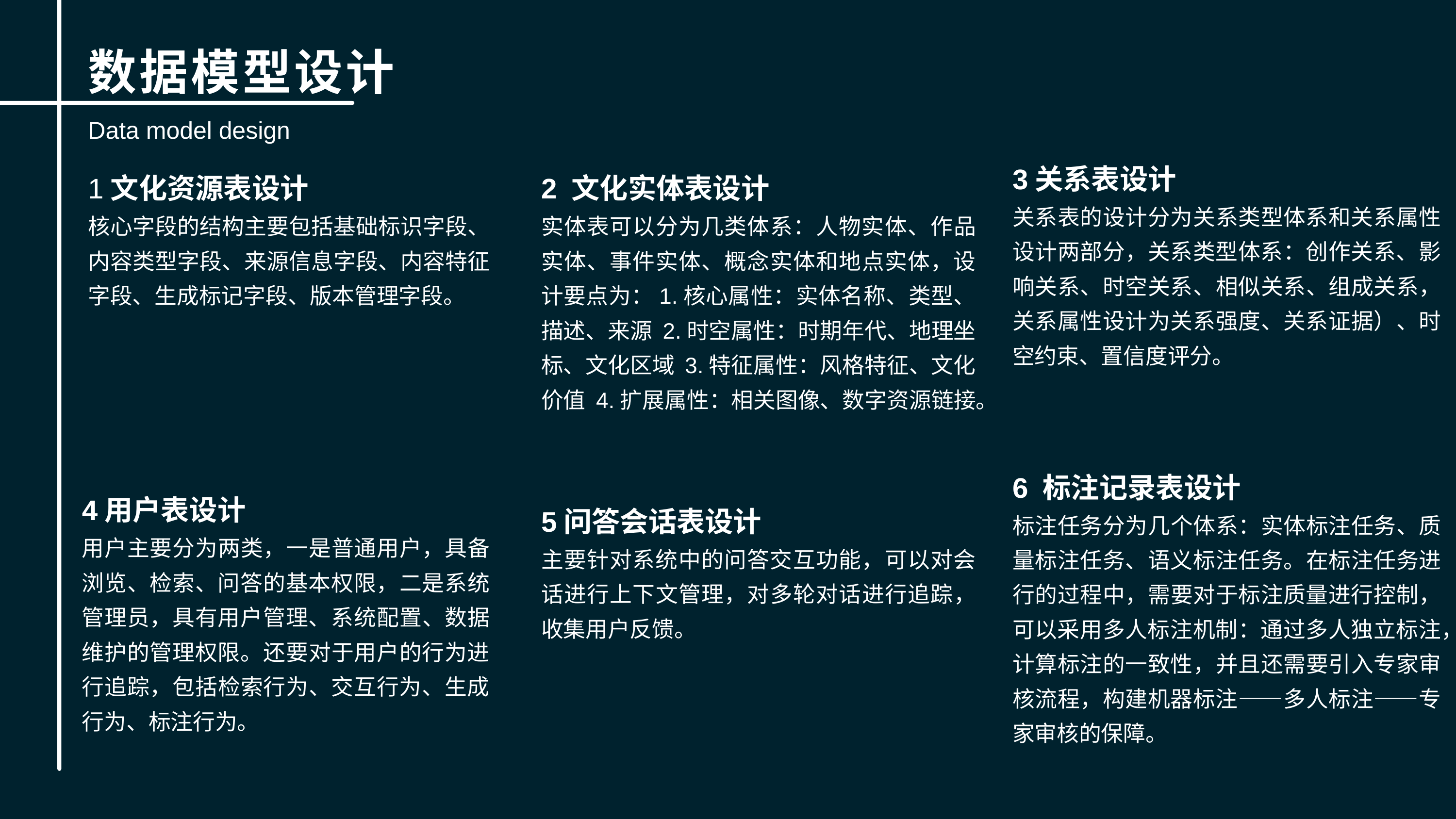

数据模型设计
Data model design
3关系表设计
关系表的设计分为关系类型体系和关系属性设计两部分，关系类型体系：创作关系、影响关系、时空关系、相似关系、组成关系，关系属性设计为关系强度、关系证据）、时空约束、置信度评分。

1文化资源表设计
核心字段的结构主要包括基础标识字段、内容类型字段、来源信息字段、内容特征字段、生成标记字段、版本管理字段。

2 文化实体表设计
实体表可以分为几类体系：人物实体、作品实体、事件实体、概念实体和地点实体，设计要点为：1.核心属性：实体名称、类型、描述、来源 2.时空属性：时期年代、地理坐标、文化区域 3.特征属性：风格特征、文化价值 4.扩展属性：相关图像、数字资源链接。

6 标注记录表设计
标注任务分为几个体系：实体标注任务、质量标注任务、语义标注任务。在标注任务进行的过程中，需要对于标注质量进行控制，可以采用多人标注机制：通过多人独立标注，计算标注的一致性，并且还需要引入专家审核流程，构建机器标注——多人标注——专家审核的保障。

4用户表设计
用户主要分为两类，一是普通用户，具备浏览、检索、问答的基本权限，二是系统管理员，具有用户管理、系统配置、数据维护的管理权限。还要对于用户的行为进行追踪，包括检索行为、交互行为、生成行为、标注行为。
5问答会话表设计
主要针对系统中的问答交互功能，可以对会话进行上下文管理，对多轮对话进行追踪，收集用户反馈。